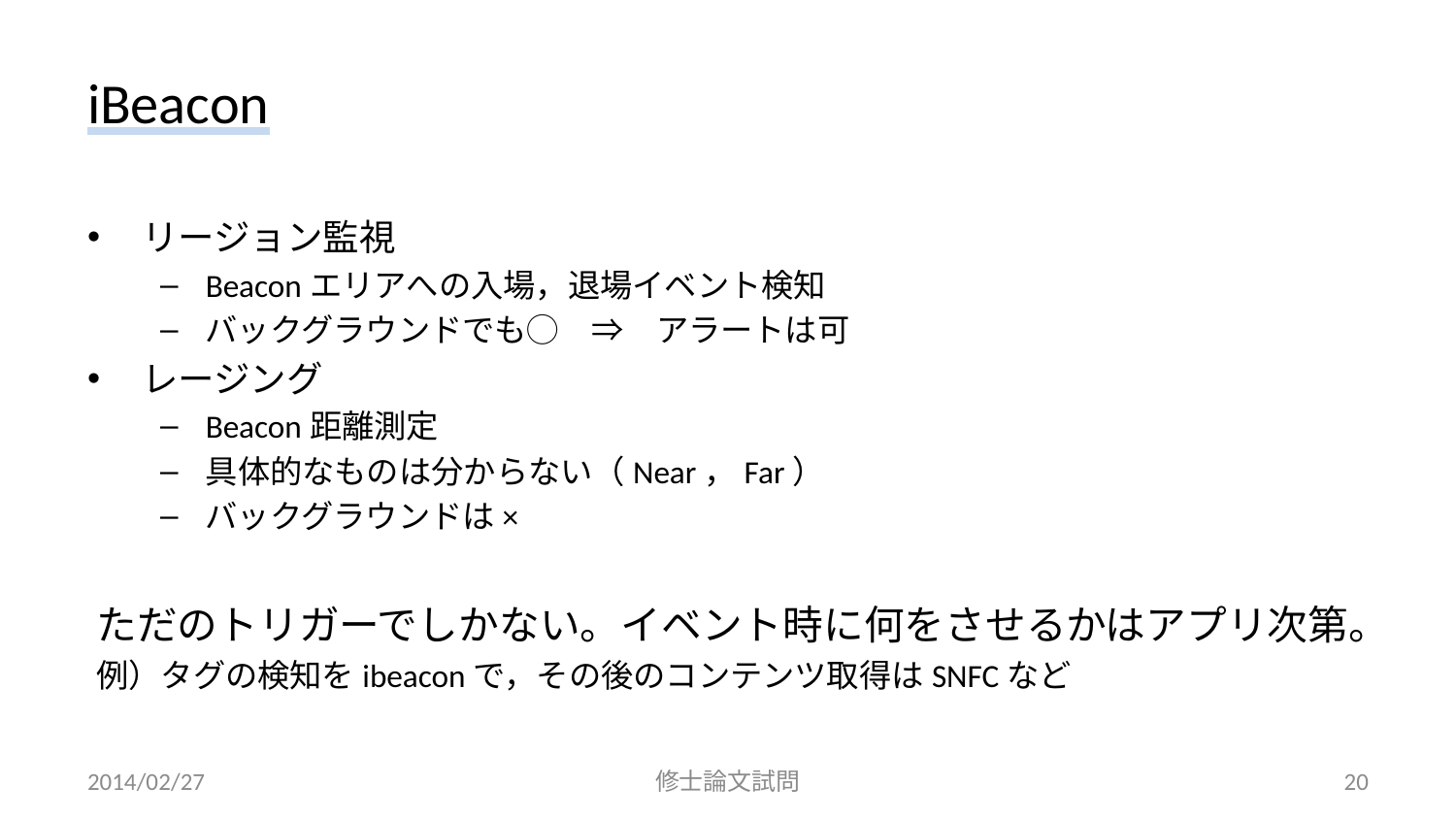

# iBeacon
リージョン監視
Beaconエリアへの入場，退場イベント検知
バックグラウンドでも◯　⇒　アラートは可
レージング
Beacon距離測定
具体的なものは分からない（Near，Far）
バックグラウンドは×

ただのトリガーでしかない。イベント時に何をさせるかはアプリ次第。
例）タグの検知をibeaconで，その後のコンテンツ取得はSNFCなど

2014/02/27
修士論文試問
20